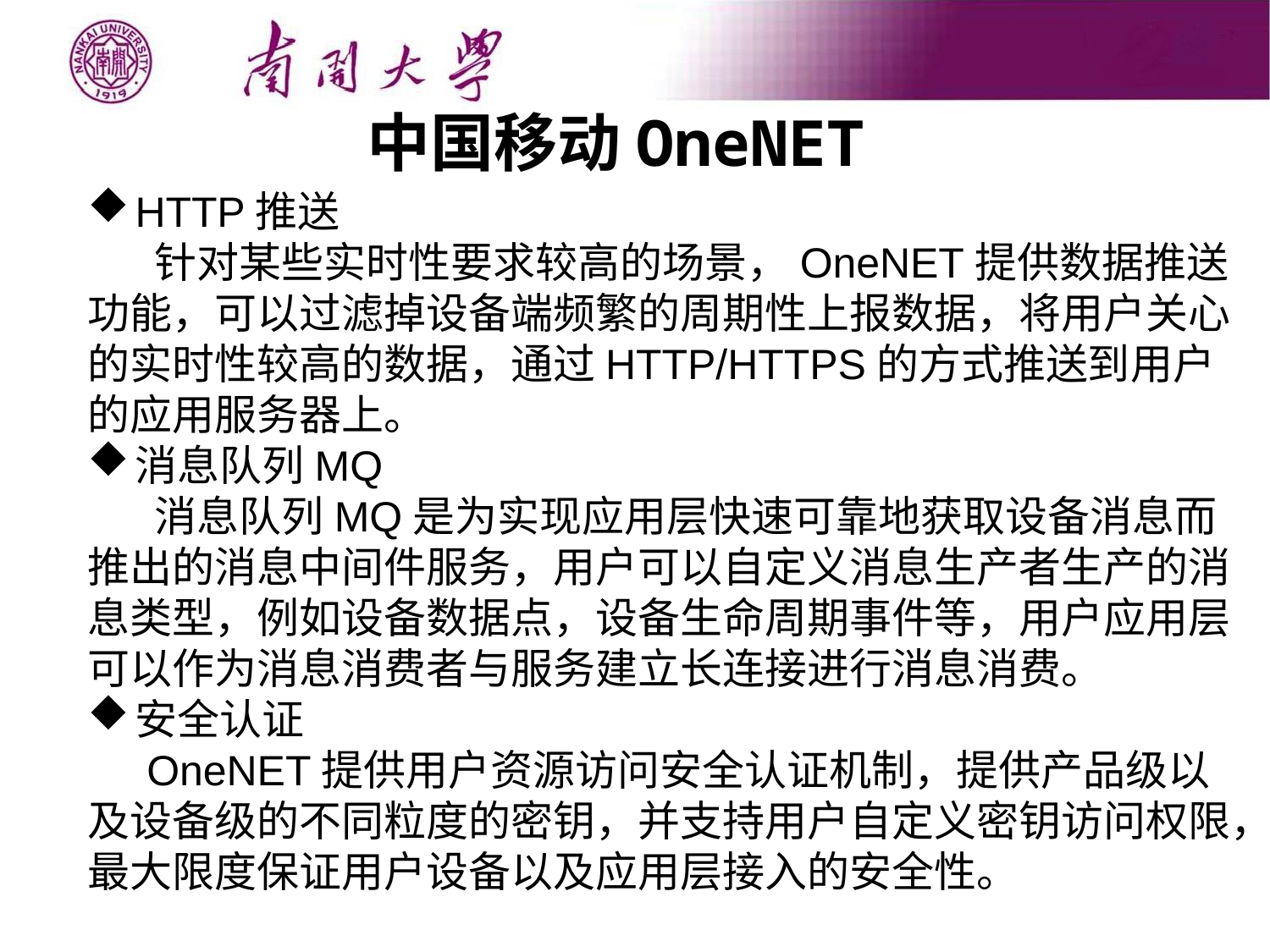

中国移动OneNET
HTTP推送
      针对某些实时性要求较高的场景，OneNET提供数据推送功能，可以过滤掉设备端频繁的周期性上报数据，将用户关心的实时性较高的数据，通过HTTP/HTTPS的方式推送到用户的应用服务器上。
消息队列MQ
      消息队列MQ是为实现应用层快速可靠地获取设备消息而推出的消息中间件服务，用户可以自定义消息生产者生产的消息类型，例如设备数据点，设备生命周期事件等，用户应用层可以作为消息消费者与服务建立长连接进行消息消费。
安全认证
     OneNET提供用户资源访问安全认证机制，提供产品级以及设备级的不同粒度的密钥，并支持用户自定义密钥访问权限，最大限度保证用户设备以及应用层接入的安全性。